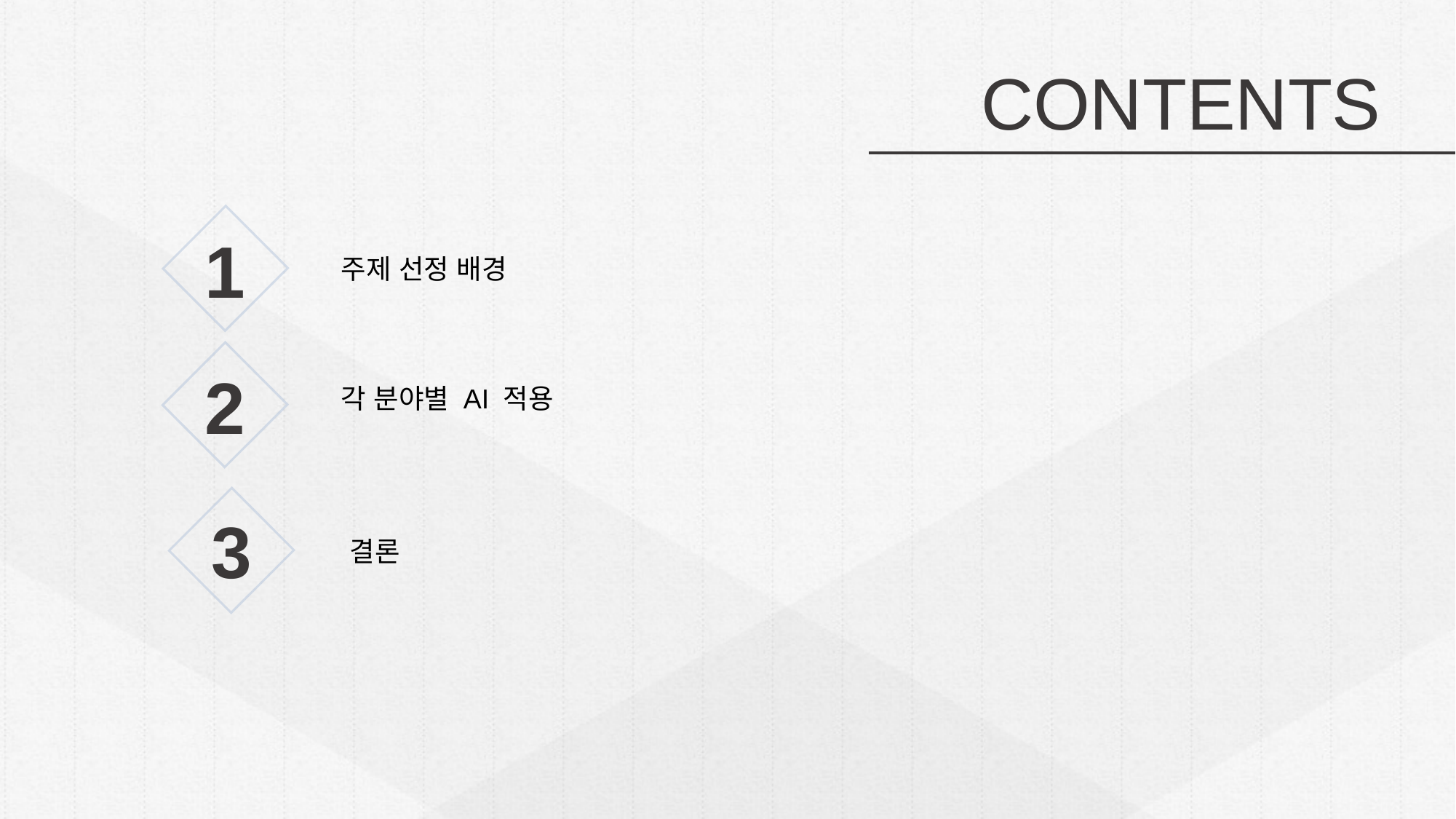

CONTENTS
1

주제 선정 배경
2

각 분야별 AI 적용
3

결론